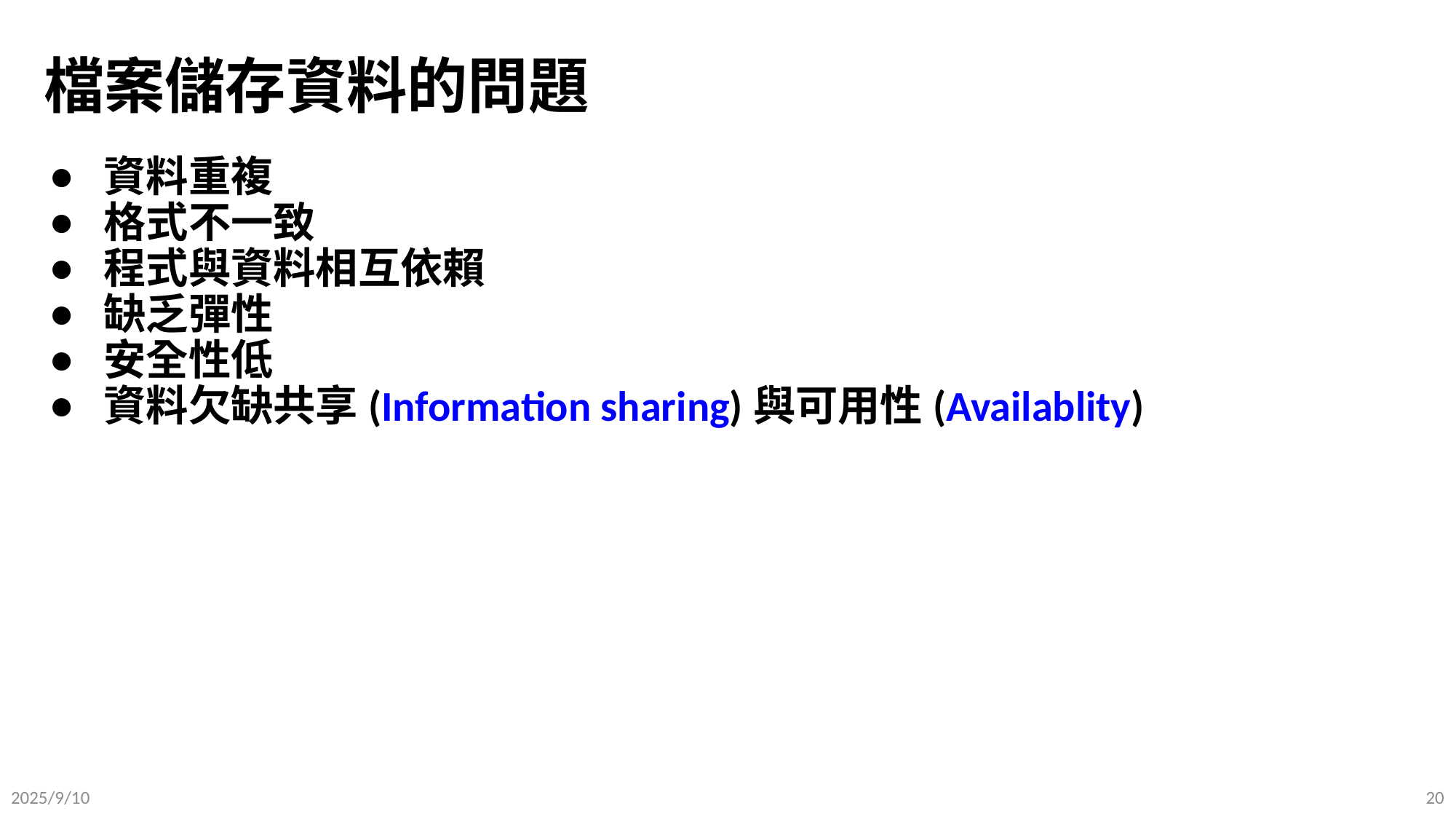

# 檔案儲存資料的問題
資料重複
格式不一致
程式與資料相互依賴
缺乏彈性
安全性低
資料欠缺共享(Information sharing)與可用性(Availablity)
2025/9/10
20